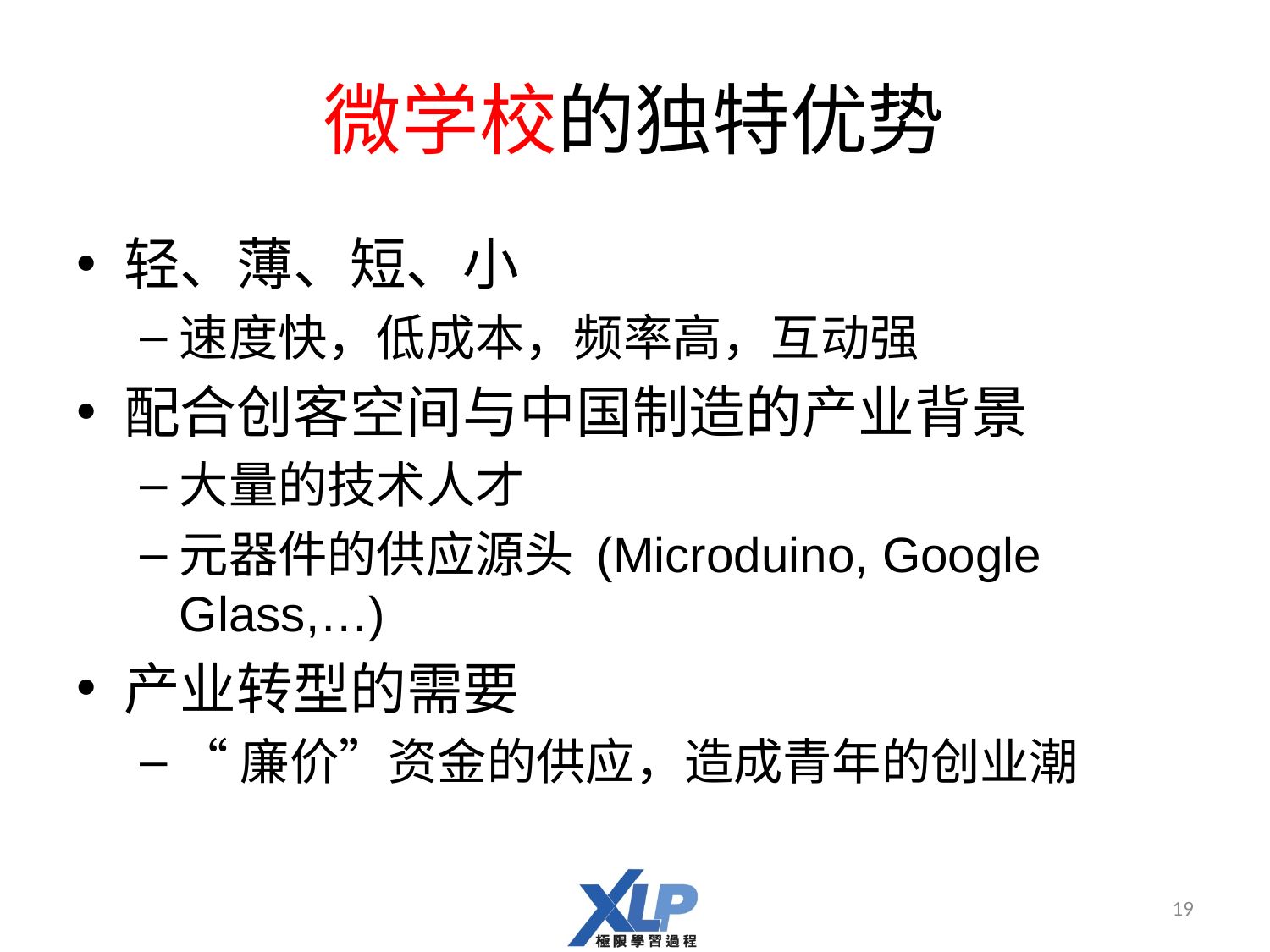

# 微学校的独特优势
轻、薄、短、小
速度快，低成本，频率高，互动强
配合创客空间与中国制造的产业背景
大量的技术人才
元器件的供应源头 (Microduino, Google Glass,…)
产业转型的需要
“廉价”资金的供应，造成青年的创业潮

19